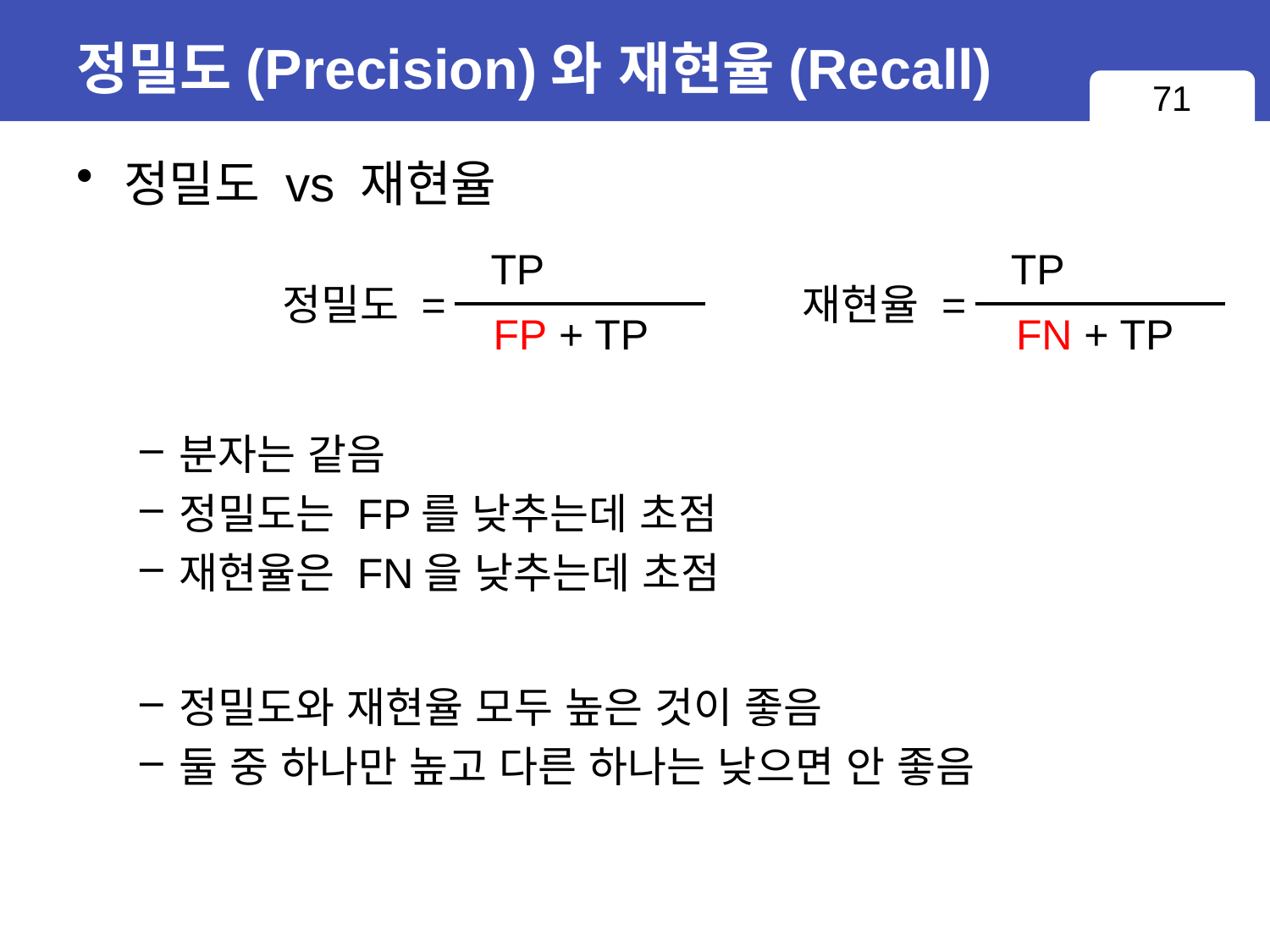

# 정밀도(Precision)와 재현율(Recall)
71
정밀도 vs 재현율

분자는 같음
정밀도는 FP를 낮추는데 초점
재현율은 FN을 낮추는데 초점

정밀도와 재현율 모두 높은 것이 좋음
둘 중 하나만 높고 다른 하나는 낮으면 안 좋음
TP
TP
재현율 =
정밀도 =
FN + TP
FP + TP